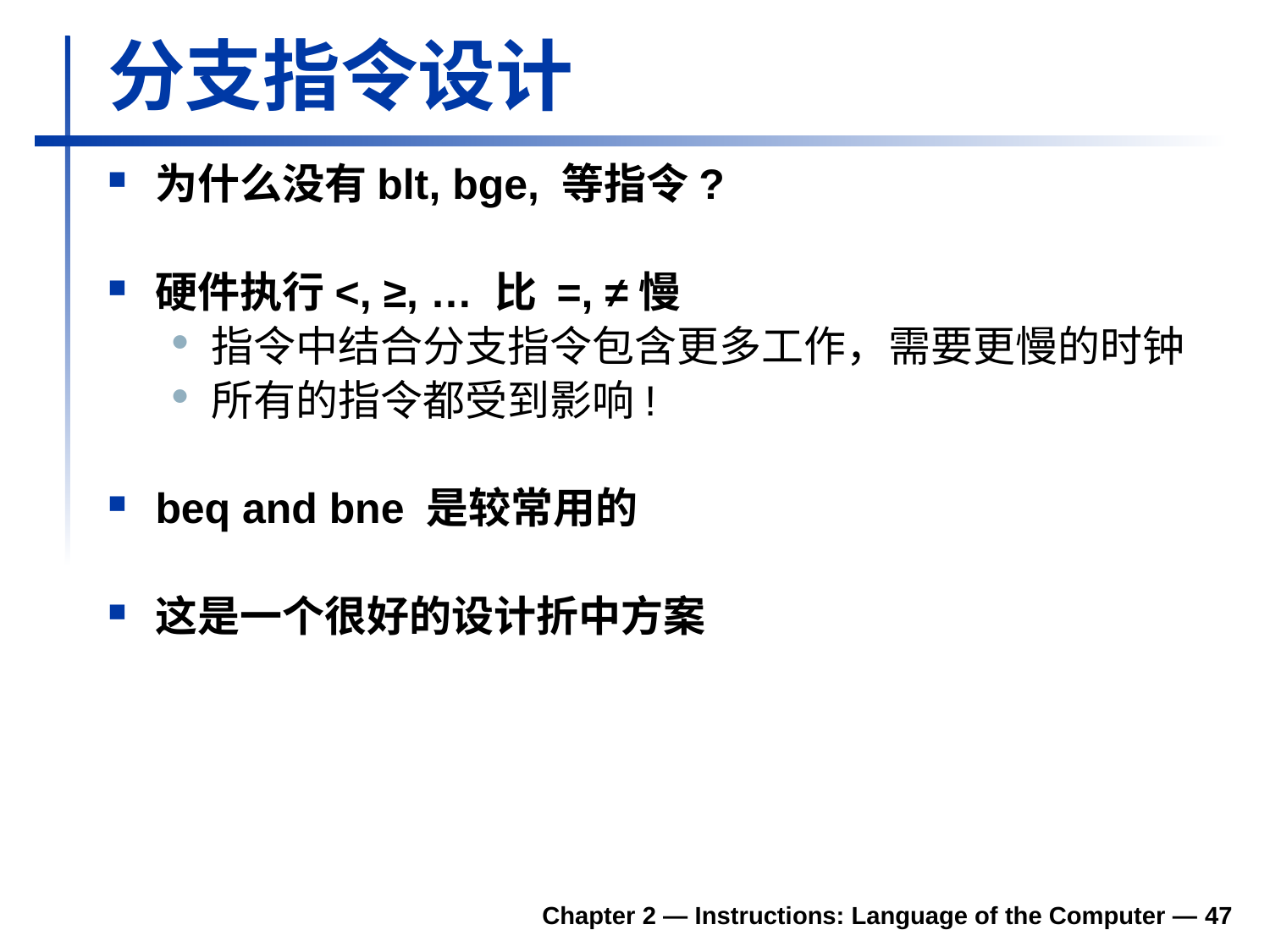

# 分支指令设计
为什么没有blt, bge, 等指令?

硬件执行<, ≥, … 比 =, ≠慢
指令中结合分支指令包含更多工作，需要更慢的时钟
所有的指令都受到影响!

beq and bne 是较常用的

这是一个很好的设计折中方案
Chapter 2 — Instructions: Language of the Computer — 47